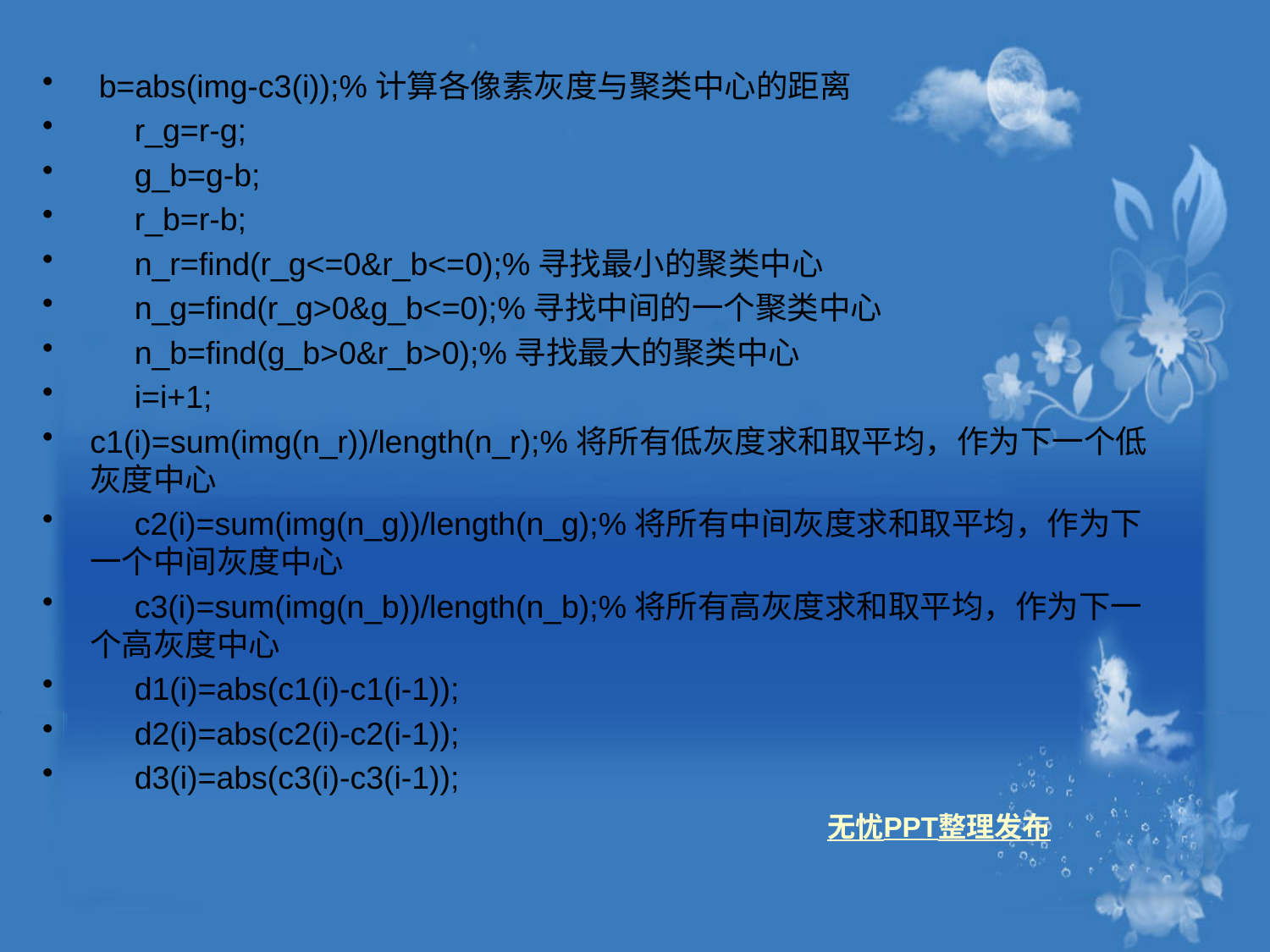

b=abs(img-c3(i));%计算各像素灰度与聚类中心的距离
     r_g=r-g;
     g_b=g-b;
     r_b=r-b;
     n_r=find(r_g<=0&r_b<=0);%寻找最小的聚类中心
     n_g=find(r_g>0&g_b<=0);%寻找中间的一个聚类中心
     n_b=find(g_b>0&r_b>0);%寻找最大的聚类中心
     i=i+1;
c1(i)=sum(img(n_r))/length(n_r);%将所有低灰度求和取平均，作为下一个低灰度中心
     c2(i)=sum(img(n_g))/length(n_g);%将所有中间灰度求和取平均，作为下一个中间灰度中心
     c3(i)=sum(img(n_b))/length(n_b);%将所有高灰度求和取平均，作为下一个高灰度中心
     d1(i)=abs(c1(i)-c1(i-1));
     d2(i)=abs(c2(i)-c2(i-1));
     d3(i)=abs(c3(i)-c3(i-1));